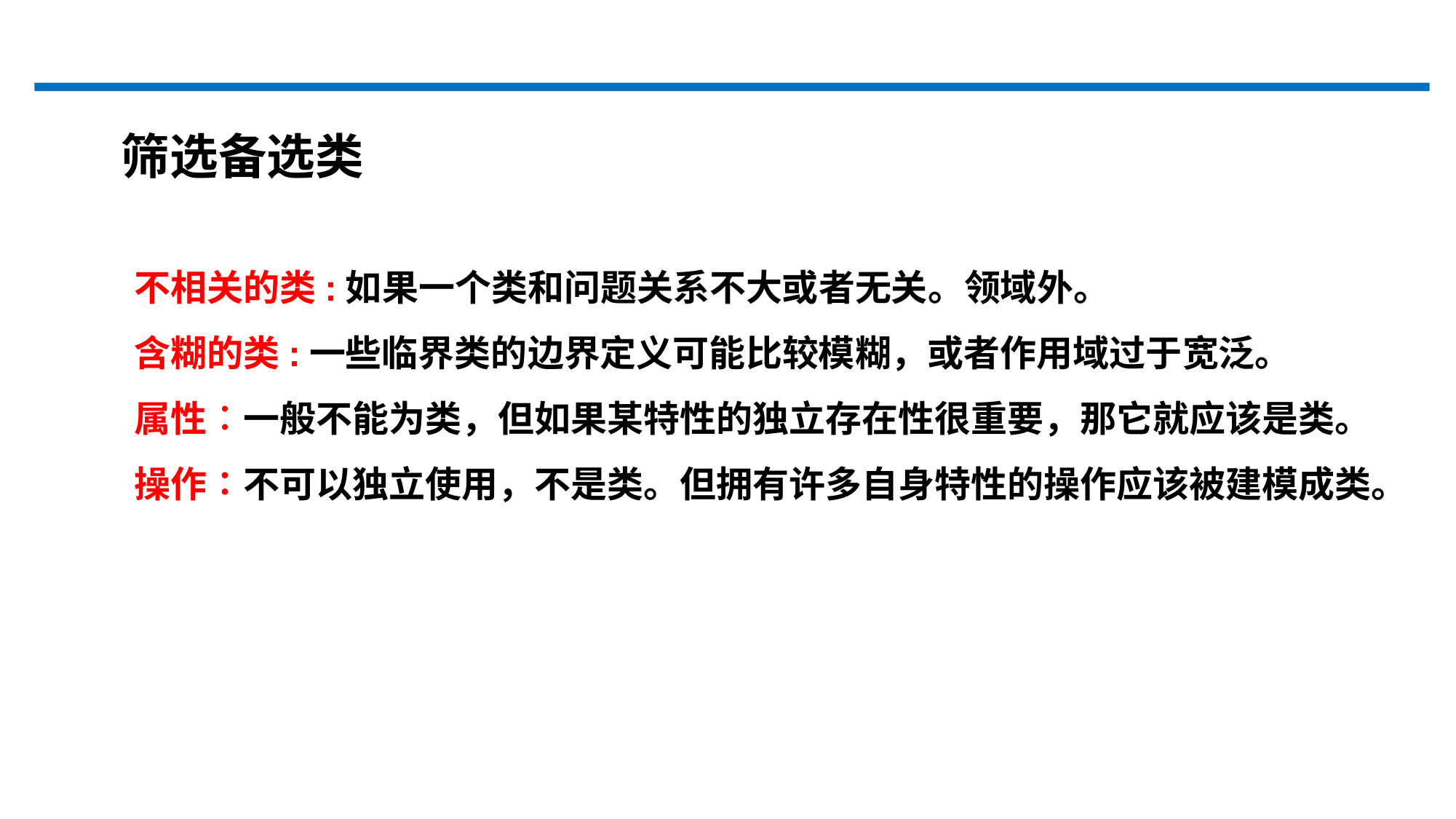

筛选备选类
不相关的类:如果一个类和问题关系不大或者无关。领域外。
含糊的类:一些临界类的边界定义可能比较模糊，或者作用域过于宽泛。
属性︰一般不能为类，但如果某特性的独立存在性很重要，那它就应该是类。
操作∶不可以独立使用，不是类。但拥有许多自身特性的操作应该被建模成类。